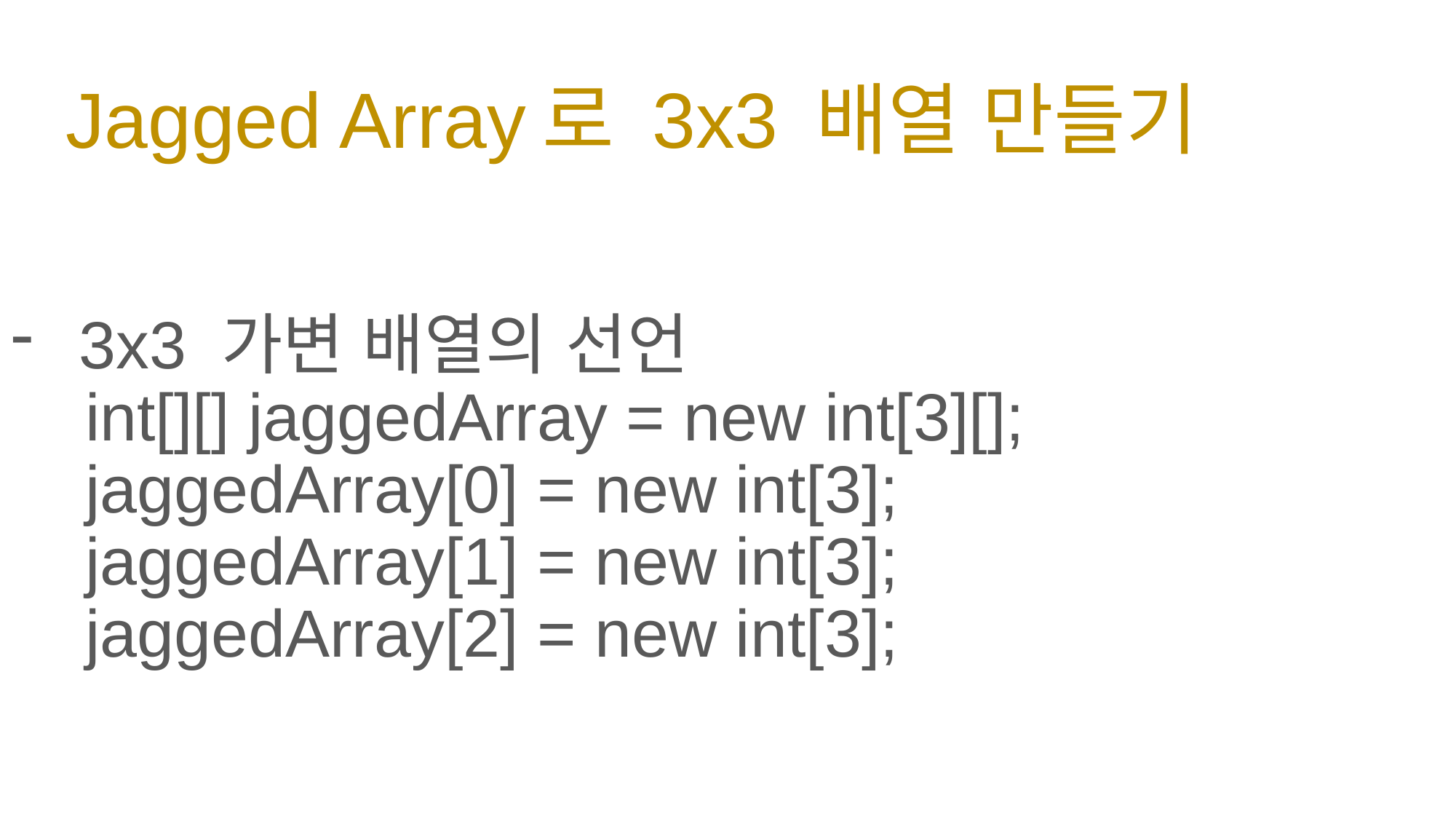

# Jagged Array로 3x3 배열 만들기

3x3 가변 배열의 선언
    int[][] jaggedArray = new int[3][];
    jaggedArray[0] = new int[3];
    jaggedArray[1] = new int[3];
    jaggedArray[2] = new int[3];